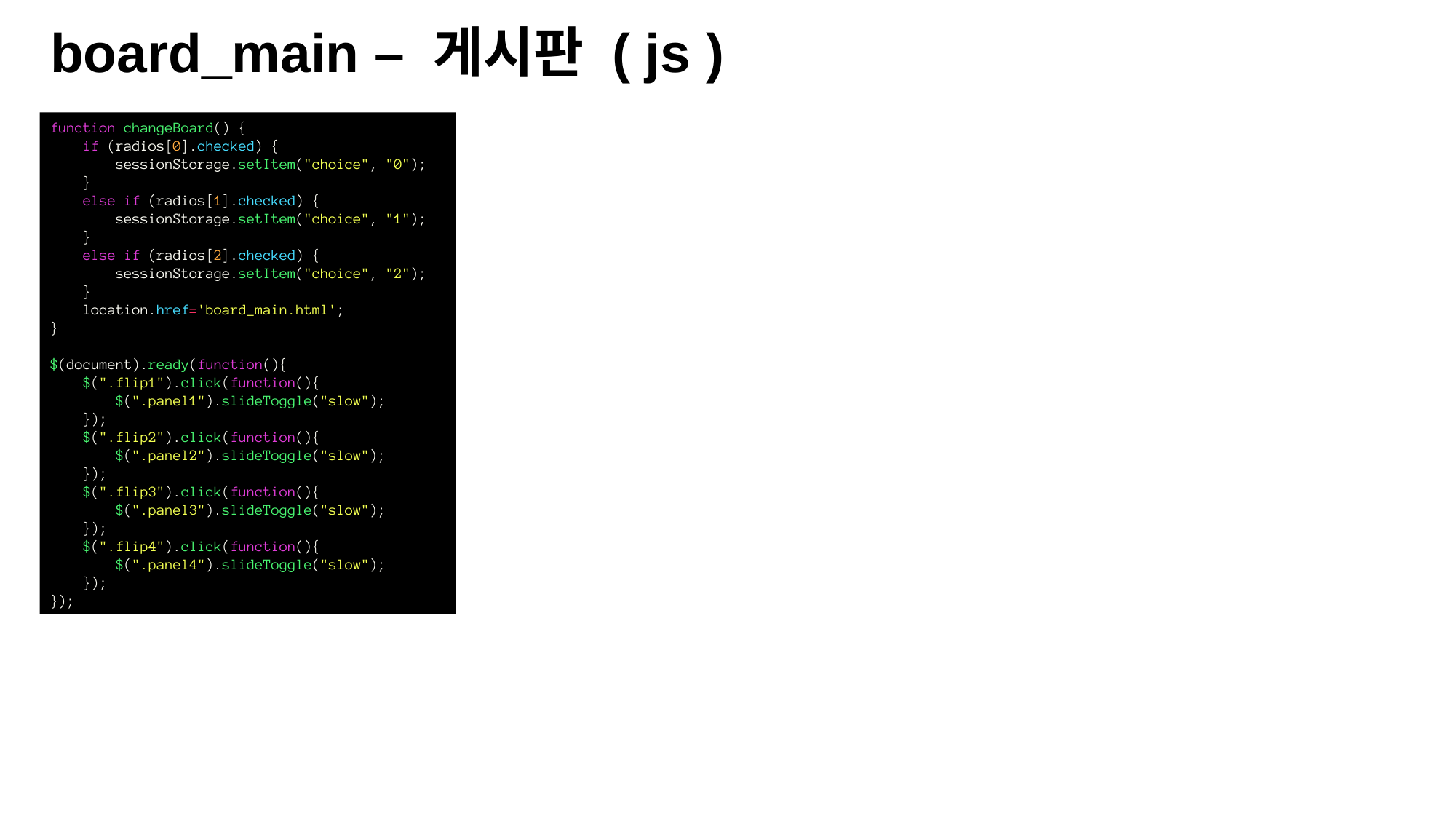

board_main – 게시판 ( js )
function changeBoard() {
    if (radios[0].checked) {
        sessionStorage.setItem("choice", "0");
    }
    else if (radios[1].checked) {
        sessionStorage.setItem("choice", "1");
    }
    else if (radios[2].checked) {
        sessionStorage.setItem("choice", "2");
    }
    location.href='board_main.html';
}

$(document).ready(function(){
    $(".flip1").click(function(){
        $(".panel1").slideToggle("slow");
    });
    $(".flip2").click(function(){
        $(".panel2").slideToggle("slow");
    });
    $(".flip3").click(function(){
        $(".panel3").slideToggle("slow");
    });
    $(".flip4").click(function(){
        $(".panel4").slideToggle("slow");
    });
});